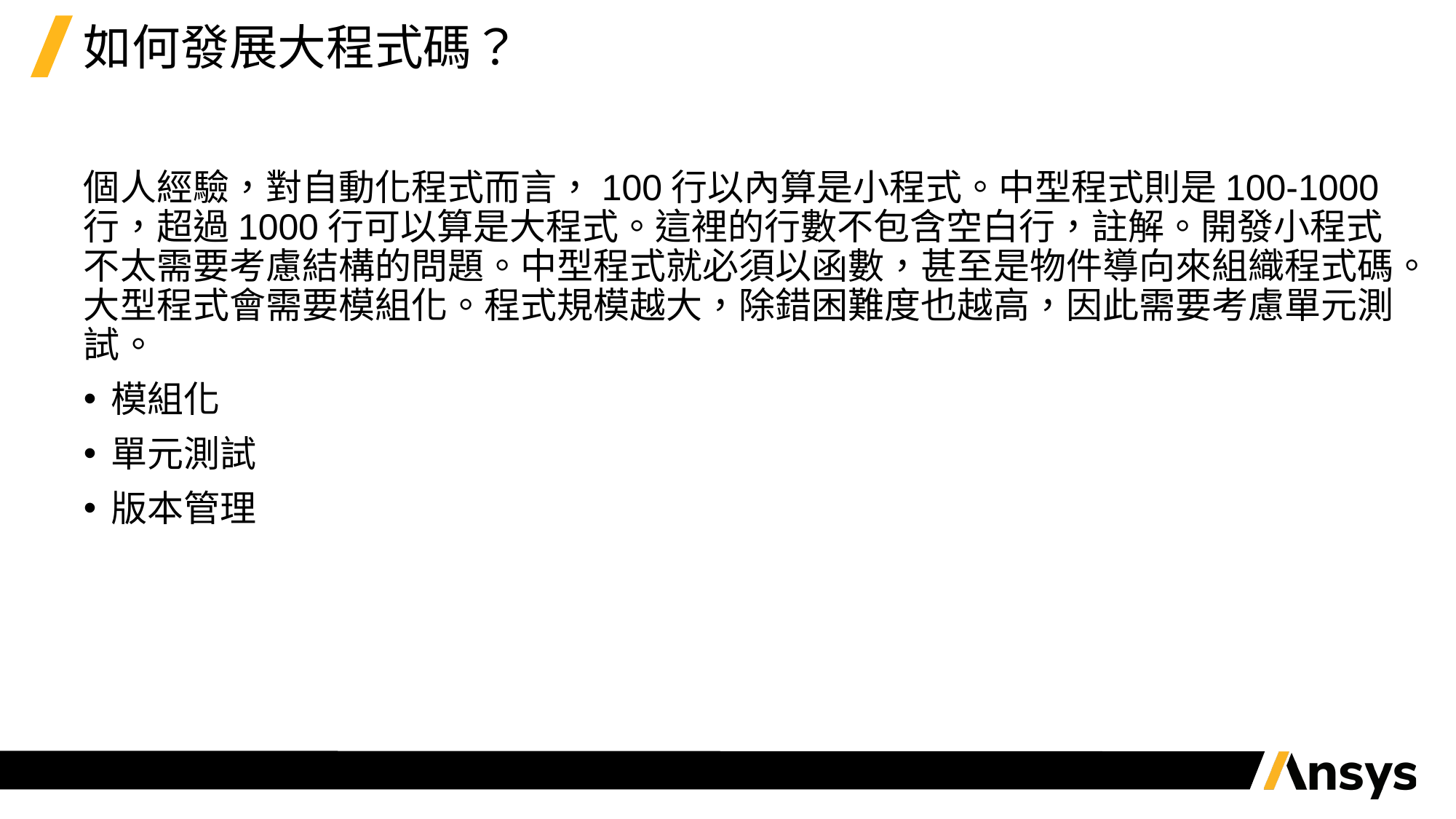

# 如何發展大程式碼？
個人經驗，對自動化程式而言，100行以內算是小程式。中型程式則是100-1000行，超過1000行可以算是大程式。這裡的行數不包含空白行，註解。開發小程式不太需要考慮結構的問題。中型程式就必須以函數，甚至是物件導向來組織程式碼。大型程式會需要模組化。程式規模越大，除錯困難度也越高，因此需要考慮單元測試。
模組化
單元測試
版本管理